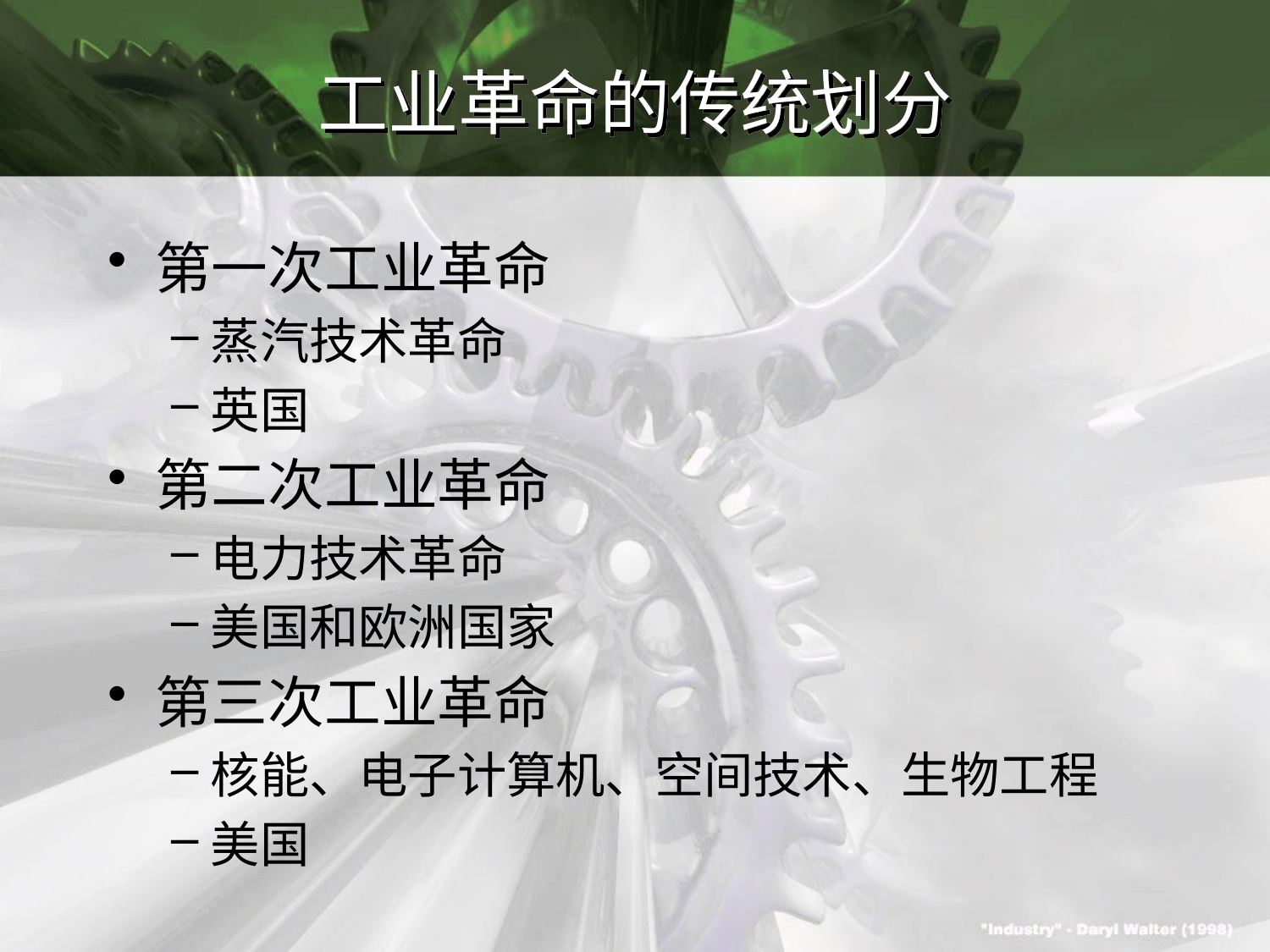

# 工业革命的传统划分
第一次工业革命
蒸汽技术革命
英国
第二次工业革命
电力技术革命
美国和欧洲国家
第三次工业革命
核能、电子计算机、空间技术、生物工程
美国